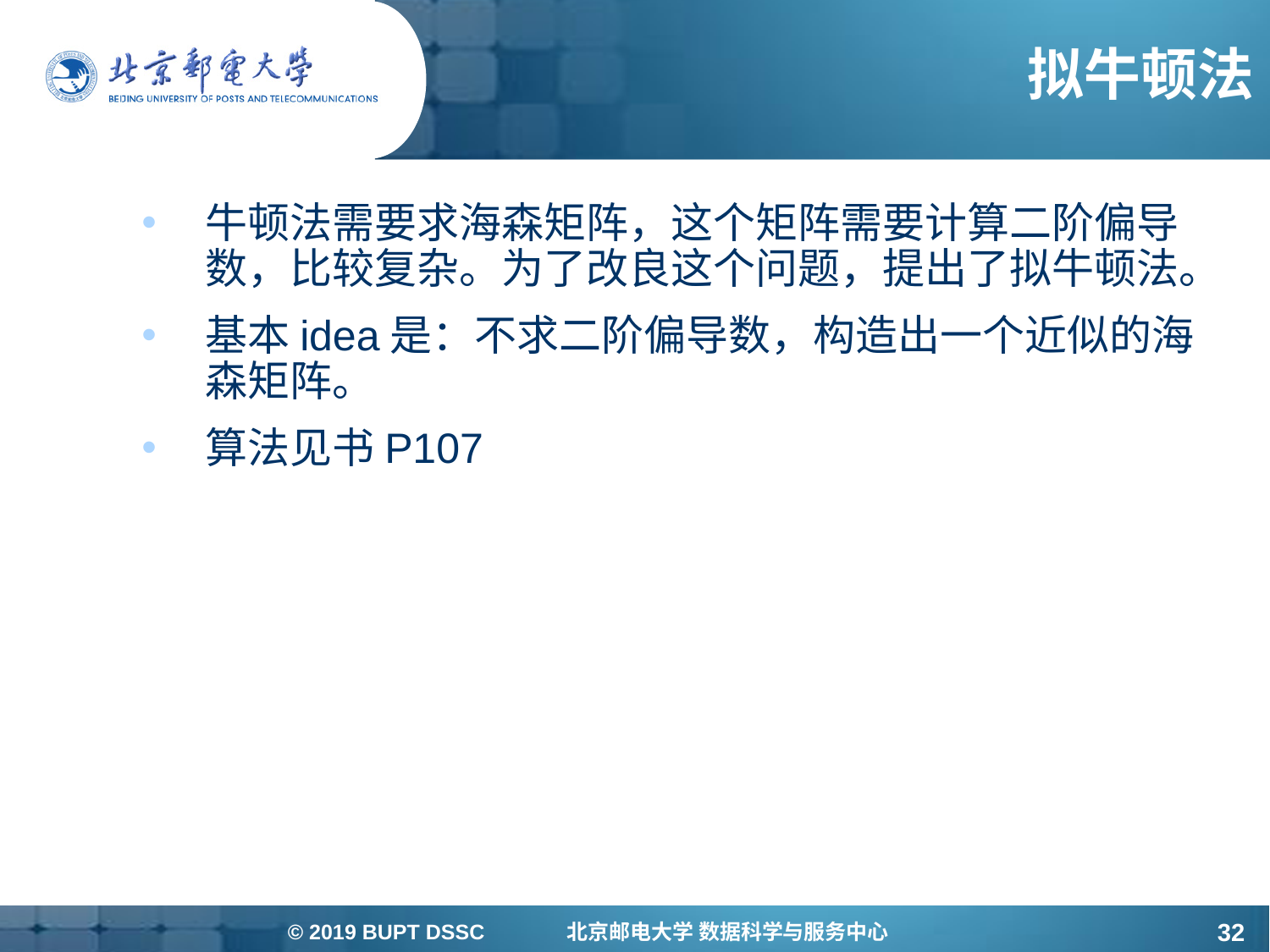

# 拟牛顿法
牛顿法需要求海森矩阵，这个矩阵需要计算二阶偏导数，比较复杂。为了改良这个问题，提出了拟牛顿法。
基本idea是：不求二阶偏导数，构造出一个近似的海森矩阵。
算法见书P107
© 2019 BUPT DSSC             北京邮电大学 数据科学与服务中心